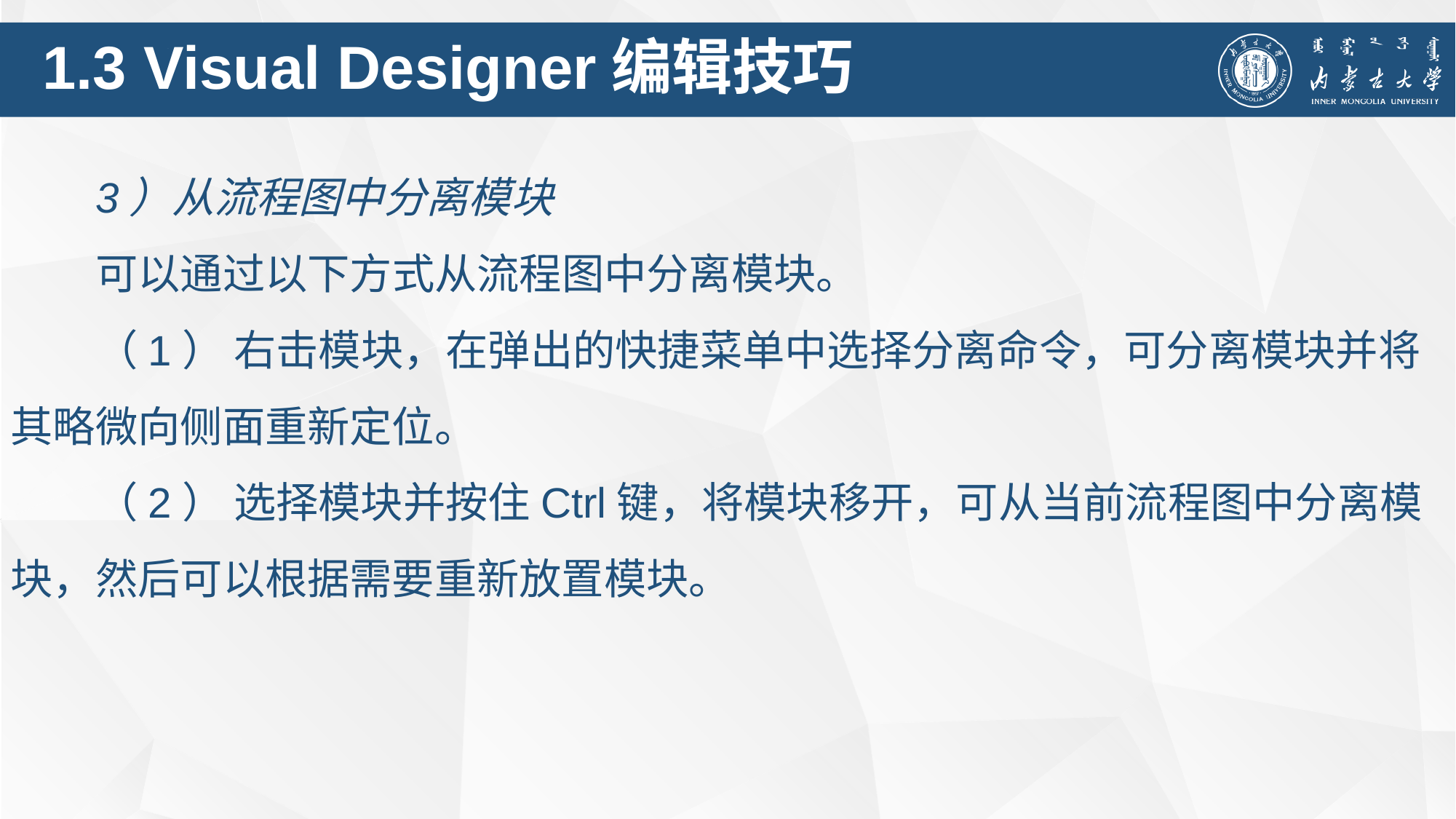

1.3 Visual Designer编辑技巧

3）从流程图中分离模块
可以通过以下方式从流程图中分离模块。
（1） 右击模块，在弹出的快捷菜单中选择分离命令，可分离模块并将其略微向侧面重新定位。
（2） 选择模块并按住Ctrl键，将模块移开，可从当前流程图中分离模块，然后可以根据需要重新放置模块。